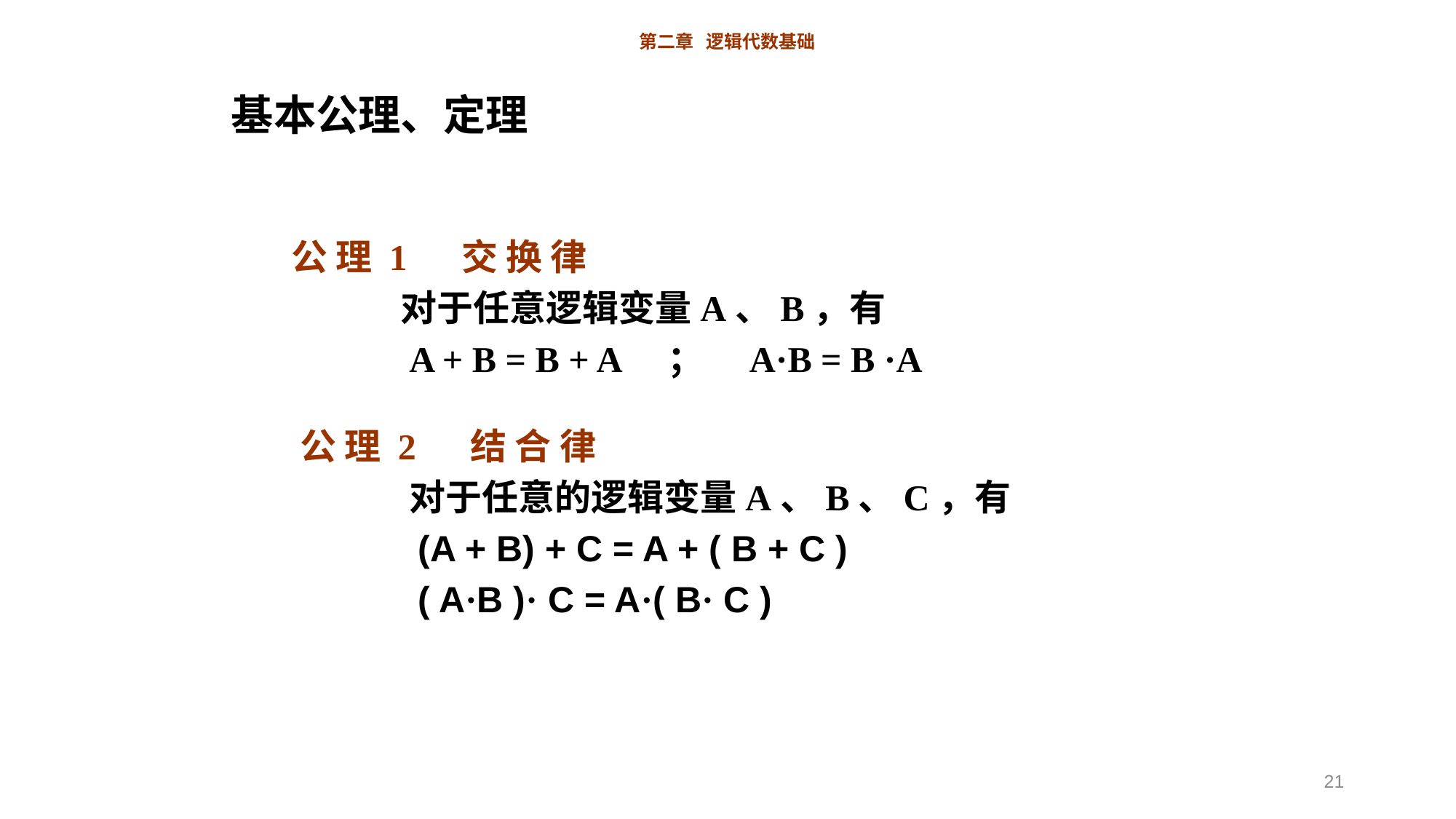

# 第二章   逻辑代数基础
基本公理、定理
公 理 1     交 换 律
　　　对于任意逻辑变量A、B，有
　　　A + B = B + A　；　A·B = B ·A
公 理 2     结 合 律
　　　对于任意的逻辑变量A、B、C，有
　　　(A + B) + C = A + ( B + C )
　　　( A·B )· C = A·( B· C )
21